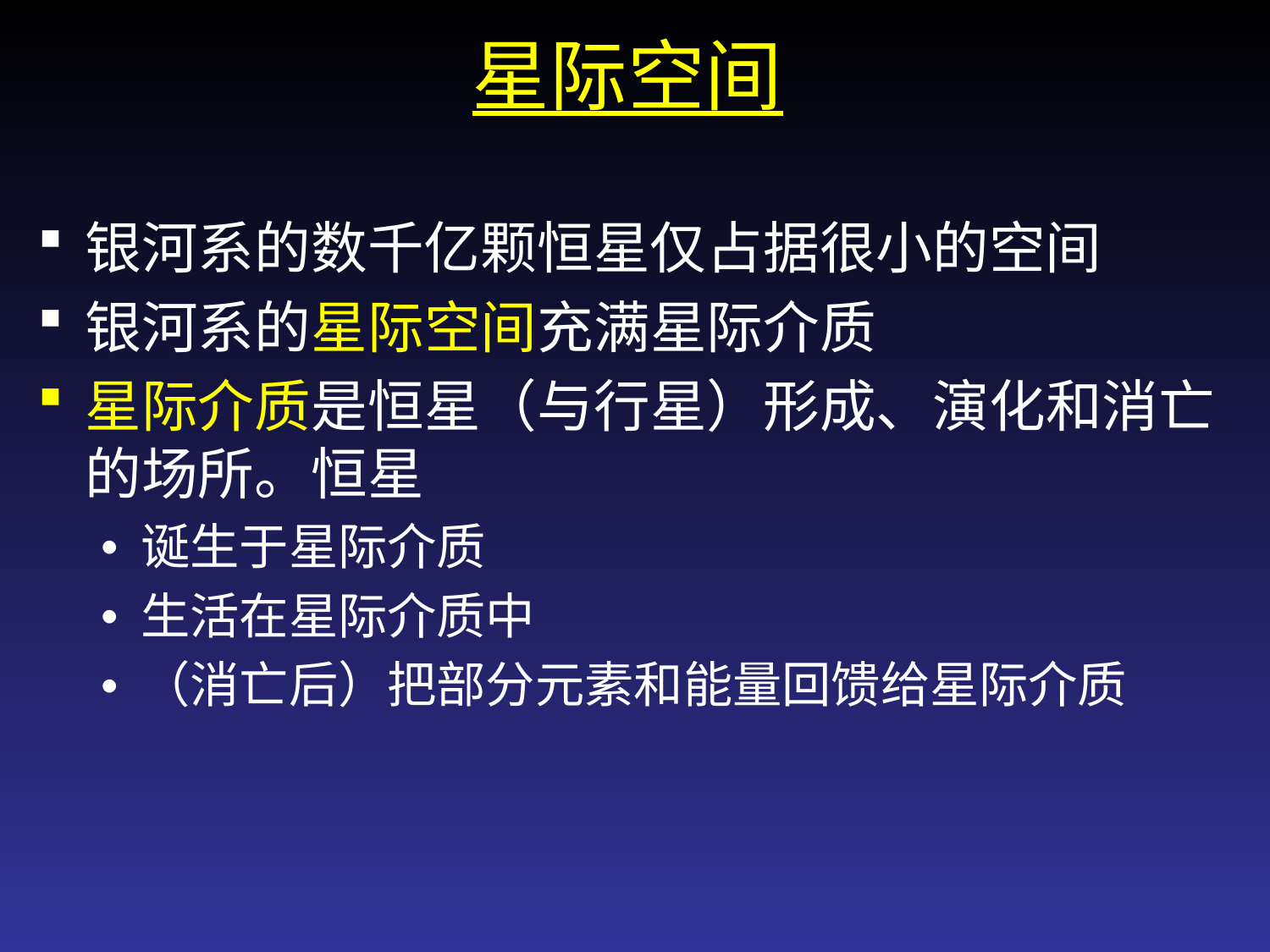

# 星际空间
银河系的数千亿颗恒星仅占据很小的空间
银河系的星际空间充满星际介质
星际介质是恒星（与行星）形成、演化和消亡的场所。恒星
诞生于星际介质
生活在星际介质中
（消亡后）把部分元素和能量回馈给星际介质